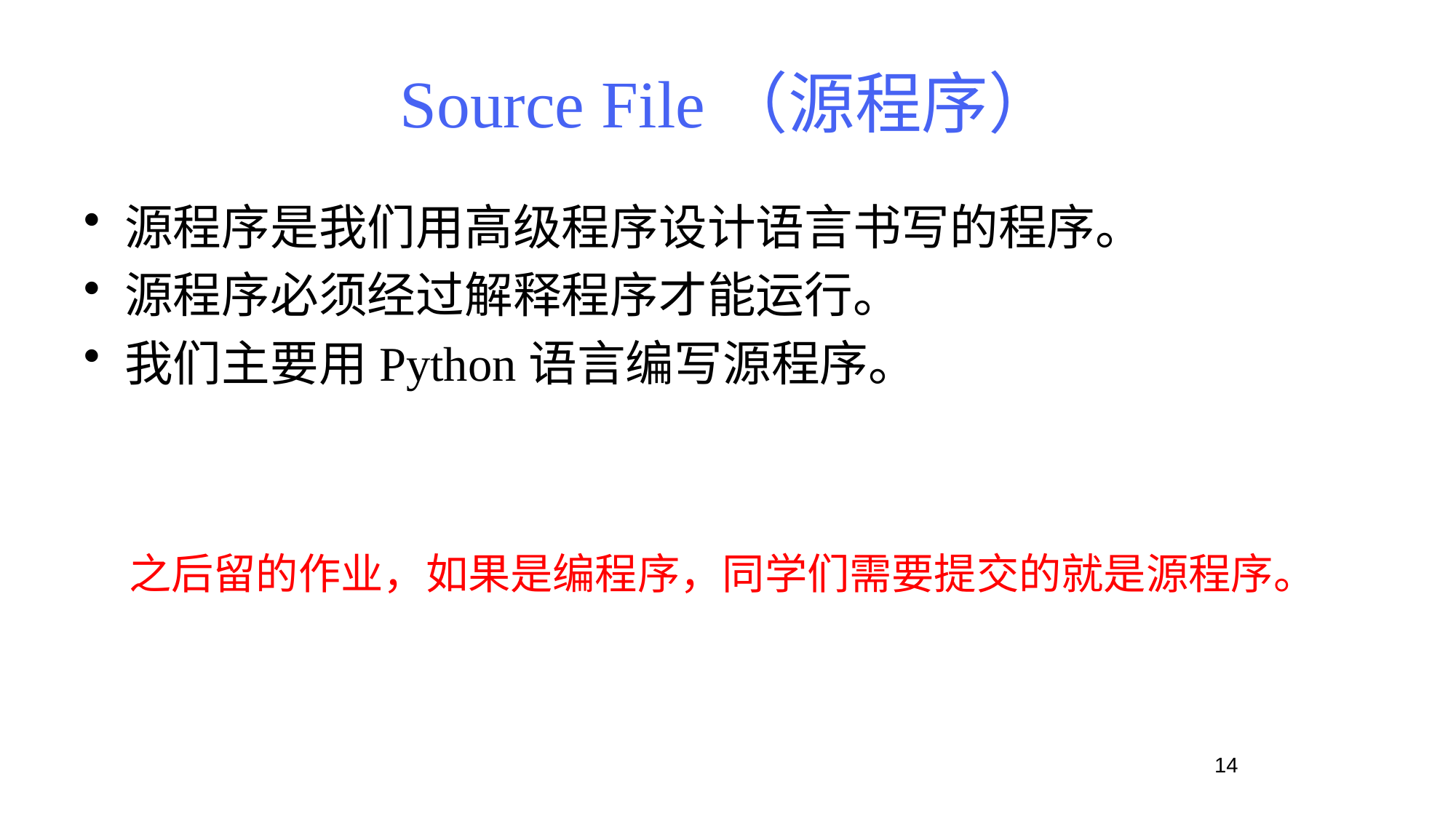

# Source File（源程序）
源程序是我们用高级程序设计语言书写的程序。
源程序必须经过解释程序才能运行。
我们主要用Python语言编写源程序。

之后留的作业，如果是编程序，同学们需要提交的就是源程序。
14